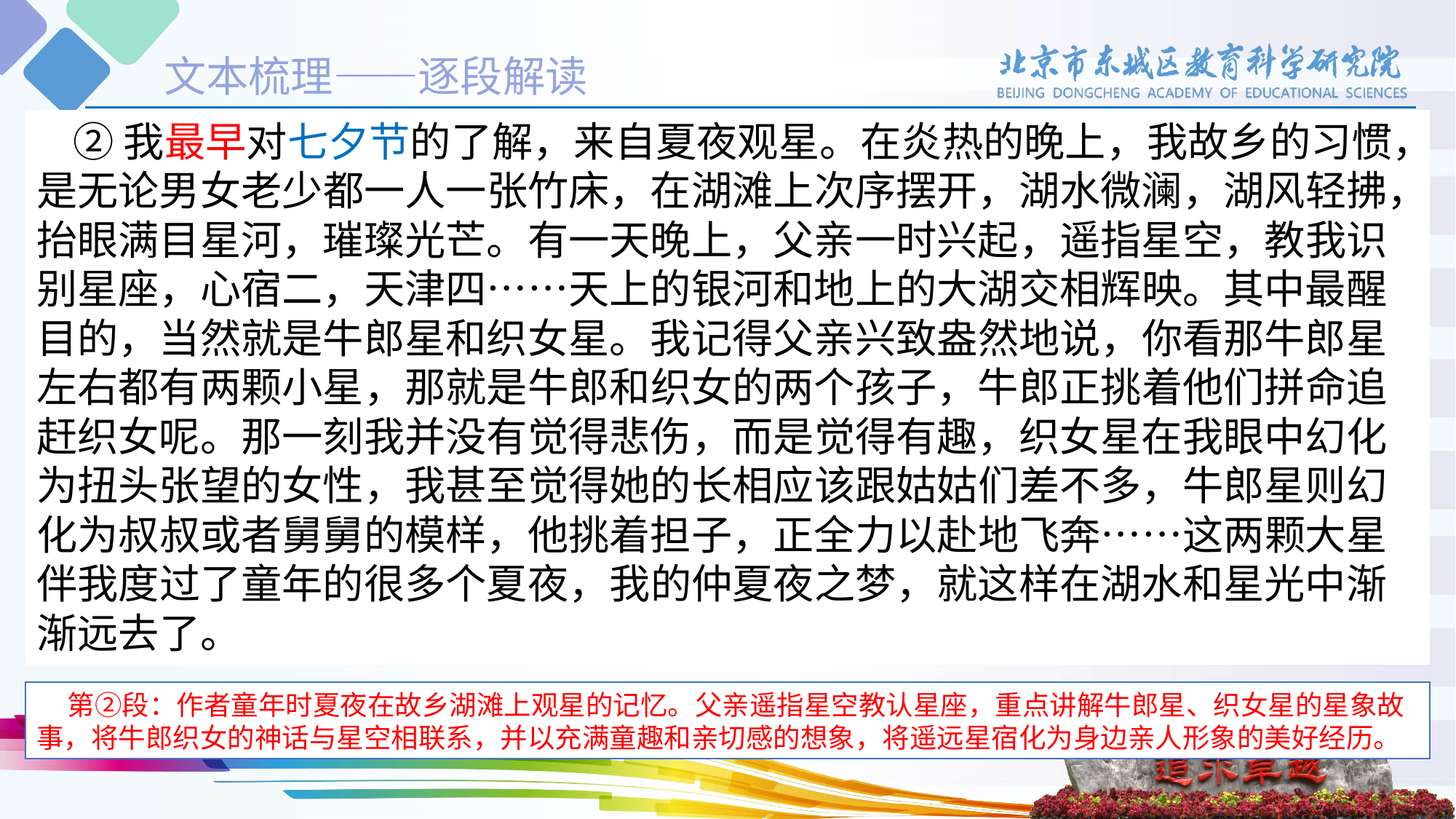

文本梳理——逐段解读
    ②我最早对七夕节的了解，来自夏夜观星。在炎热的晚上，我故乡的习惯，是无论男女老少都一人一张竹床，在湖滩上次序摆开，湖水微澜，湖风轻拂，抬眼满目星河，璀璨光芒。有一天晚上，父亲一时兴起，遥指星空，教我识别星座，心宿二，天津四……天上的银河和地上的大湖交相辉映。其中最醒目的，当然就是牛郎星和织女星。我记得父亲兴致盎然地说，你看那牛郎星左右都有两颗小星，那就是牛郎和织女的两个孩子，牛郎正挑着他们拼命追赶织女呢。那一刻我并没有觉得悲伤，而是觉得有趣，织女星在我眼中幻化为扭头张望的女性，我甚至觉得她的长相应该跟姑姑们差不多，牛郎星则幻化为叔叔或者舅舅的模样，他挑着担子，正全力以赴地飞奔……这两颗大星伴我度过了童年的很多个夏夜，我的仲夏夜之梦，就这样在湖水和星光中渐渐远去了。
    第②段：作者童年时夏夜在故乡湖滩上观星的记忆。父亲遥指星空教认星座，重点讲解牛郎星、织女星的星象故事，将牛郎织女的神话与星空相联系，并以充满童趣和亲切感的想象，将遥远星宿化为身边亲人形象的美好经历。